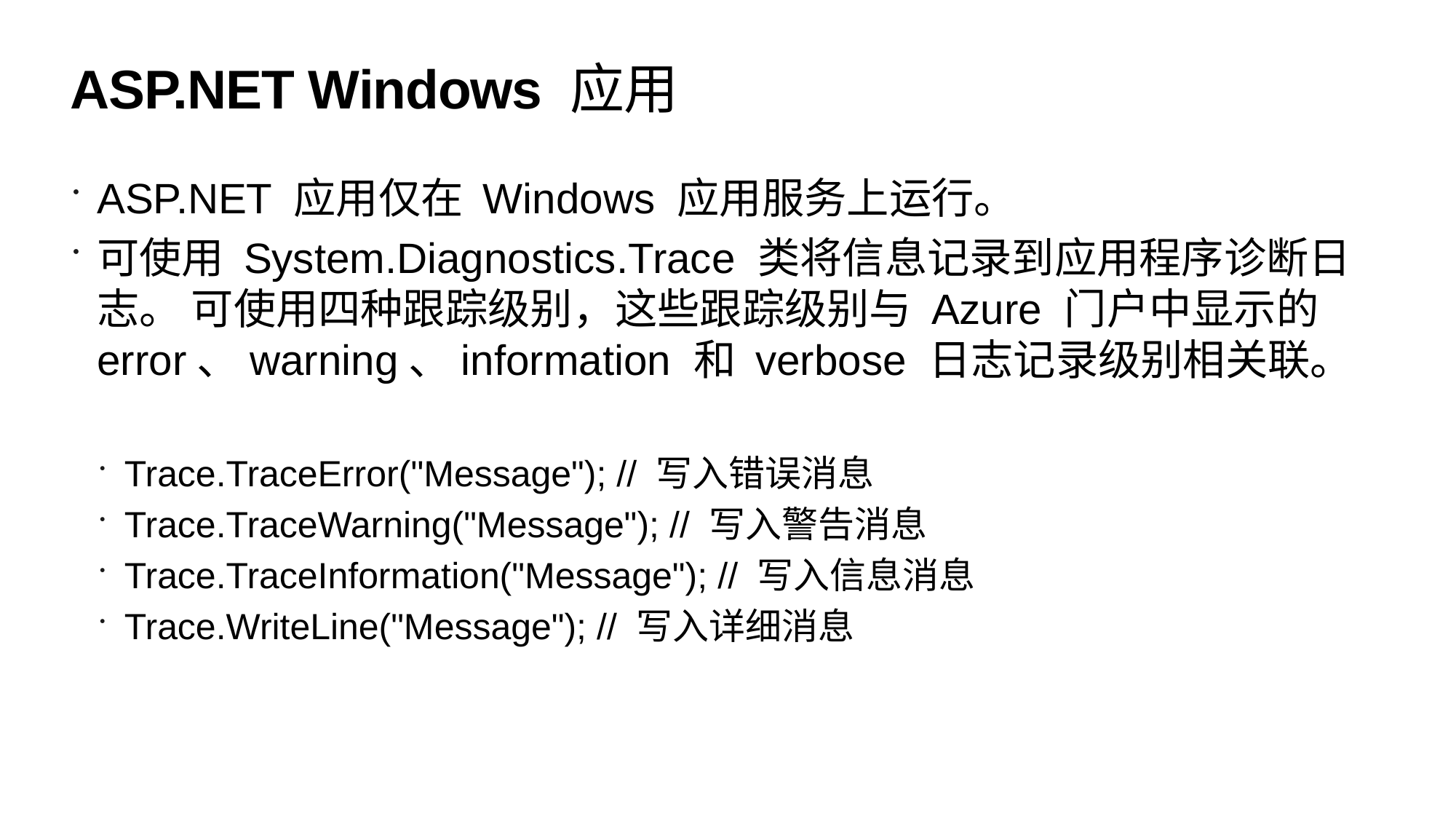

# ASP.NET Windows 应用
ASP.NET 应用仅在 Windows 应用服务上运行。
可使用 System.Diagnostics.Trace 类将信息记录到应用程序诊断日志。 可使用四种跟踪级别，这些跟踪级别与 Azure 门户中显示的 error、warning、information 和 verbose 日志记录级别相关联。

Trace.TraceError("Message"); // 写入错误消息
Trace.TraceWarning("Message"); // 写入警告消息
Trace.TraceInformation("Message"); // 写入信息消息
Trace.WriteLine("Message"); // 写入详细消息